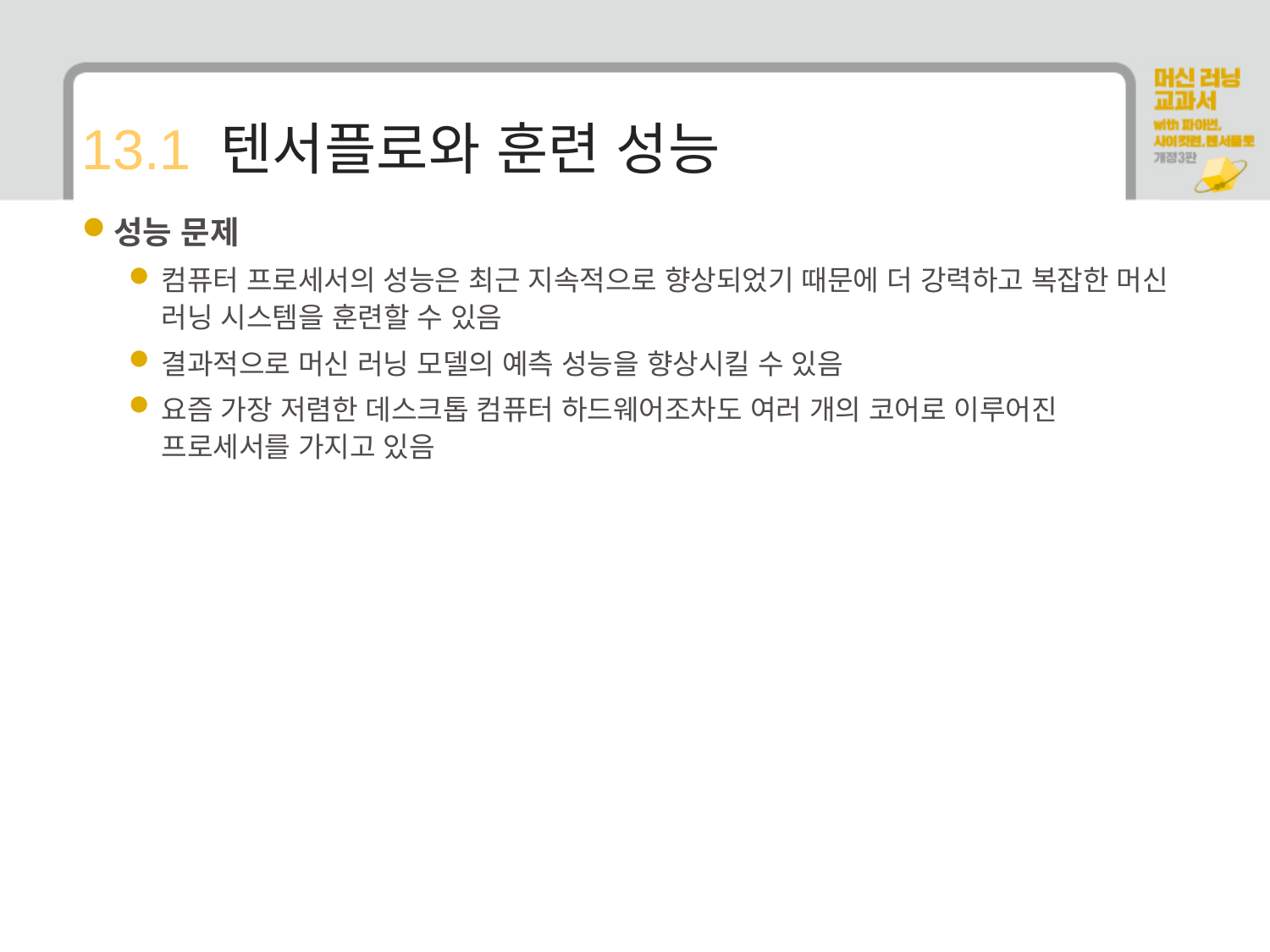

# 13.1 텐서플로와 훈련 성능
성능 문제
컴퓨터 프로세서의 성능은 최근 지속적으로 향상되었기 때문에 더 강력하고 복잡한 머신 러닝 시스템을 훈련할 수 있음
결과적으로 머신 러닝 모델의 예측 성능을 향상시킬 수 있음
요즘 가장 저렴한 데스크톱 컴퓨터 하드웨어조차도 여러 개의 코어로 이루어진 프로세서를 가지고 있음